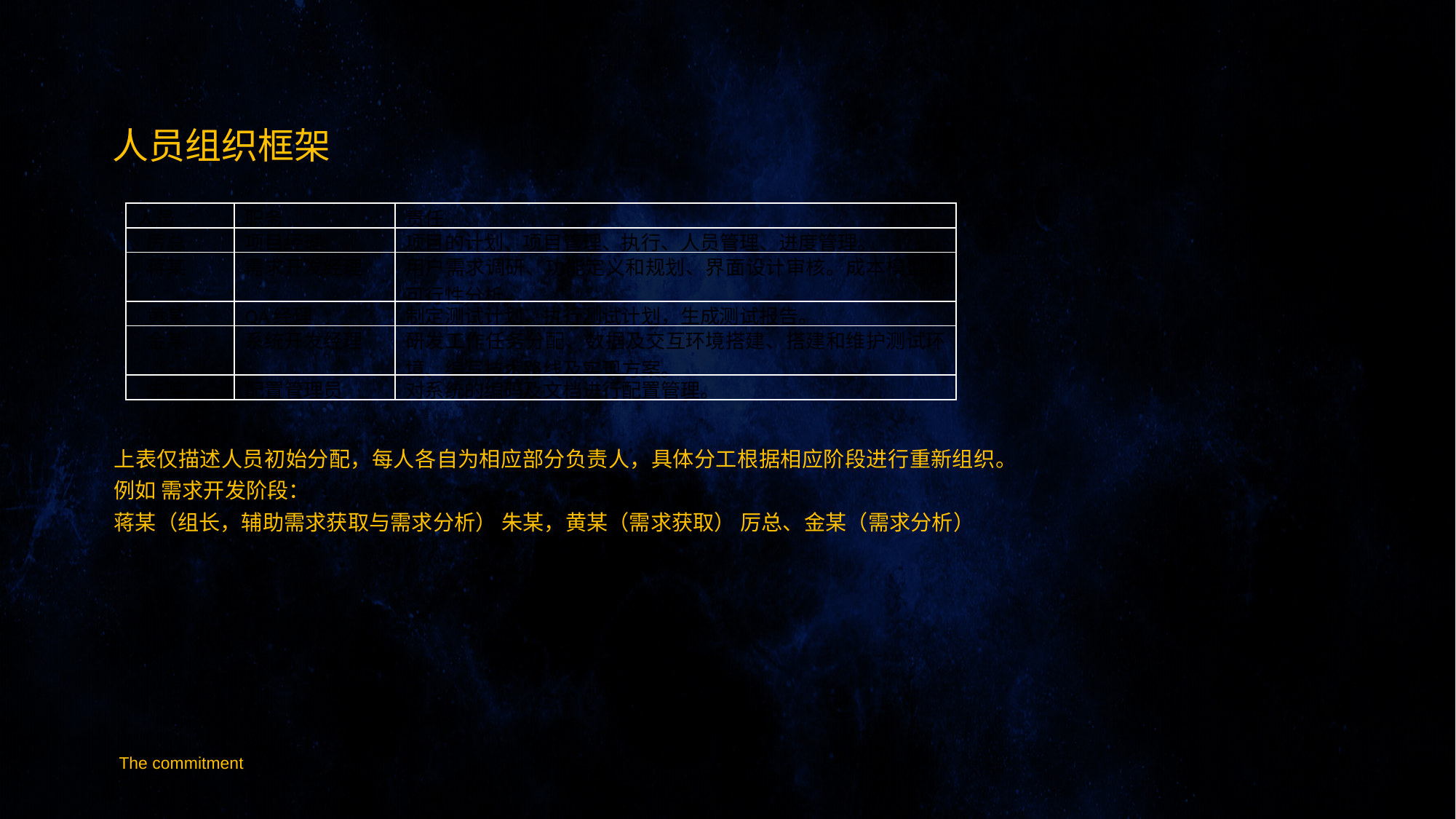

人员组织框架
| 人员 | 职务 | 责任 |
| --- | --- | --- |
| 厉总 | 项目经理 | 项目的计划、项目管理、执行、人员管理、进度管理。 |
| 蒋某 | 需求开发经理 | 用户需求调研、功能定义和规划、界面设计审核。成本模型和可行性分析。 |
| 黄某 | QA经理 | 制定测试计划，执行测试计划，生成测试报告。 |
| 金某 | 系统开发经理 | 研发工作任务分配、数据及交互环境搭建、搭建和维护测试环境、编写技术路线及实现方案。 |
| 朱某 | 配置管理员 | 对系统的编码及文档进行配置管理。 |
上表仅描述人员初始分配，每人各自为相应部分负责人，具体分工根据相应阶段进行重新组织。
例如 需求开发阶段：
蒋某（组长，辅助需求获取与需求分析） 朱某，黄某（需求获取） 厉总、金某（需求分析）
The commitment